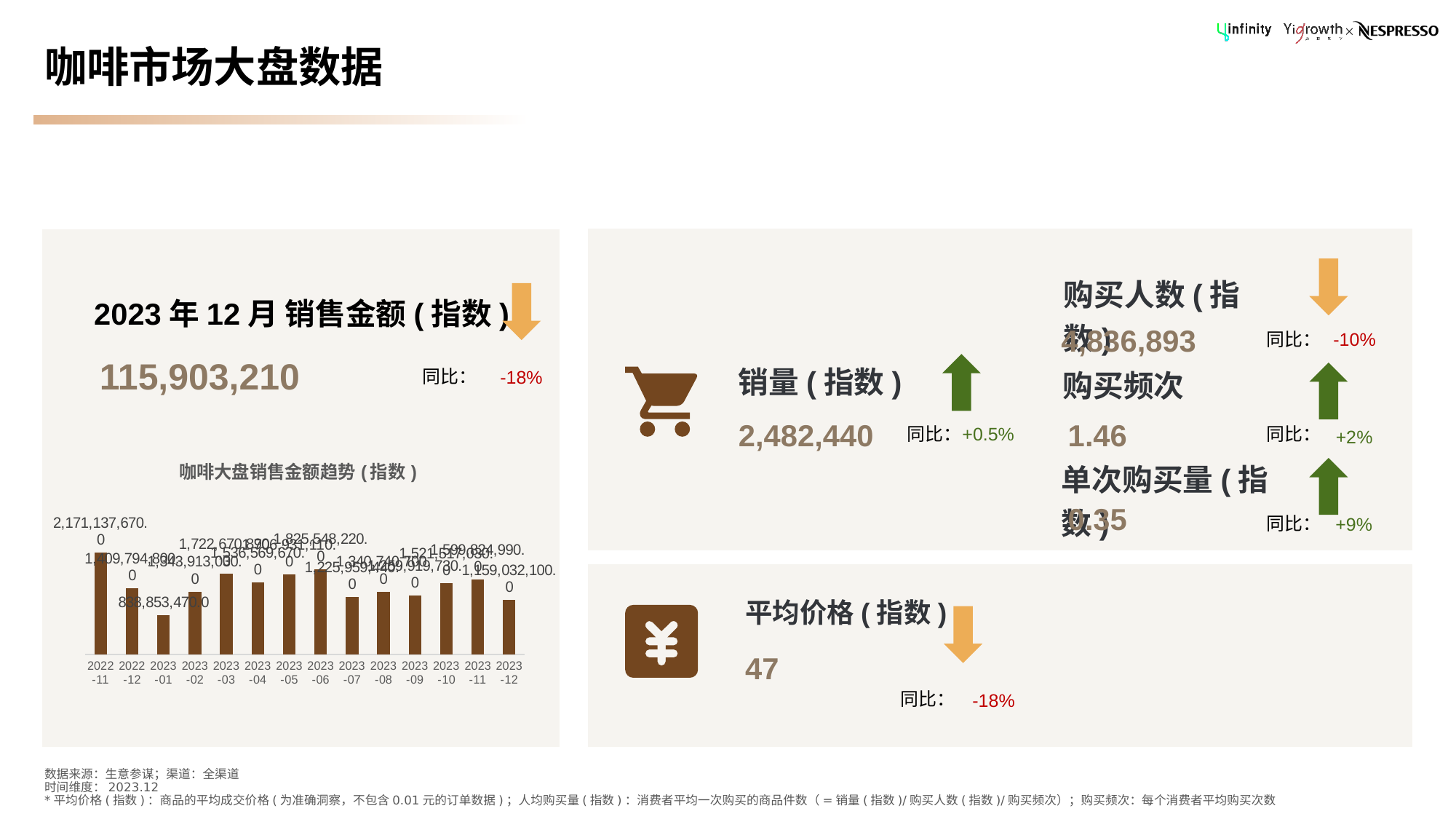

# 咖啡市场大盘数据

购买人数(指数)
2023年12月 销售金额(指数)

4,836,893
同比：
-10%
115,903,210
销量(指数)

购买频次
同比：
-18%

1.46
2,482,440
同比：
同比：
+0.5%
+2%

### Chart: 咖啡大盘销售金额趋势(指数)

| Category | 销售金额 |
|---|---|
| 2022-11 | 2171137670.0 |
| 2022-12 | 1409794800.0 |
| 2023-01 | 838853470.0 |
| 2023-02 | 1343913030.0 |
| 2023-03 | 1722670890.0 |
| 2023-04 | 1536569670.0 |
| 2023-05 | 1706931110.0 |
| 2023-06 | 1825548220.0 |
| 2023-07 | 1225959440.0 |
| 2023-08 | 1340740700.0 |
| 2023-09 | 1259919730.0 |
| 2023-10 | 1521517030.0 |
| 2023-11 | 1599824990.0 |
| 2023-12 | 1159032100.0 |
单次购买量(指数)

0.35
同比：
+9%

平均价格(指数)

47
同比：
-18%
数据来源：生意参谋；渠道：全渠道
时间维度：2023.12
*平均价格(指数)：商品的平均成交价格(为准确洞察，不包含0.01元的订单数据)；人均购买量(指数)：消费者平均一次购买的商品件数（=销量(指数)/购买人数(指数)/购买频次）；购买频次：每个消费者平均购买次数